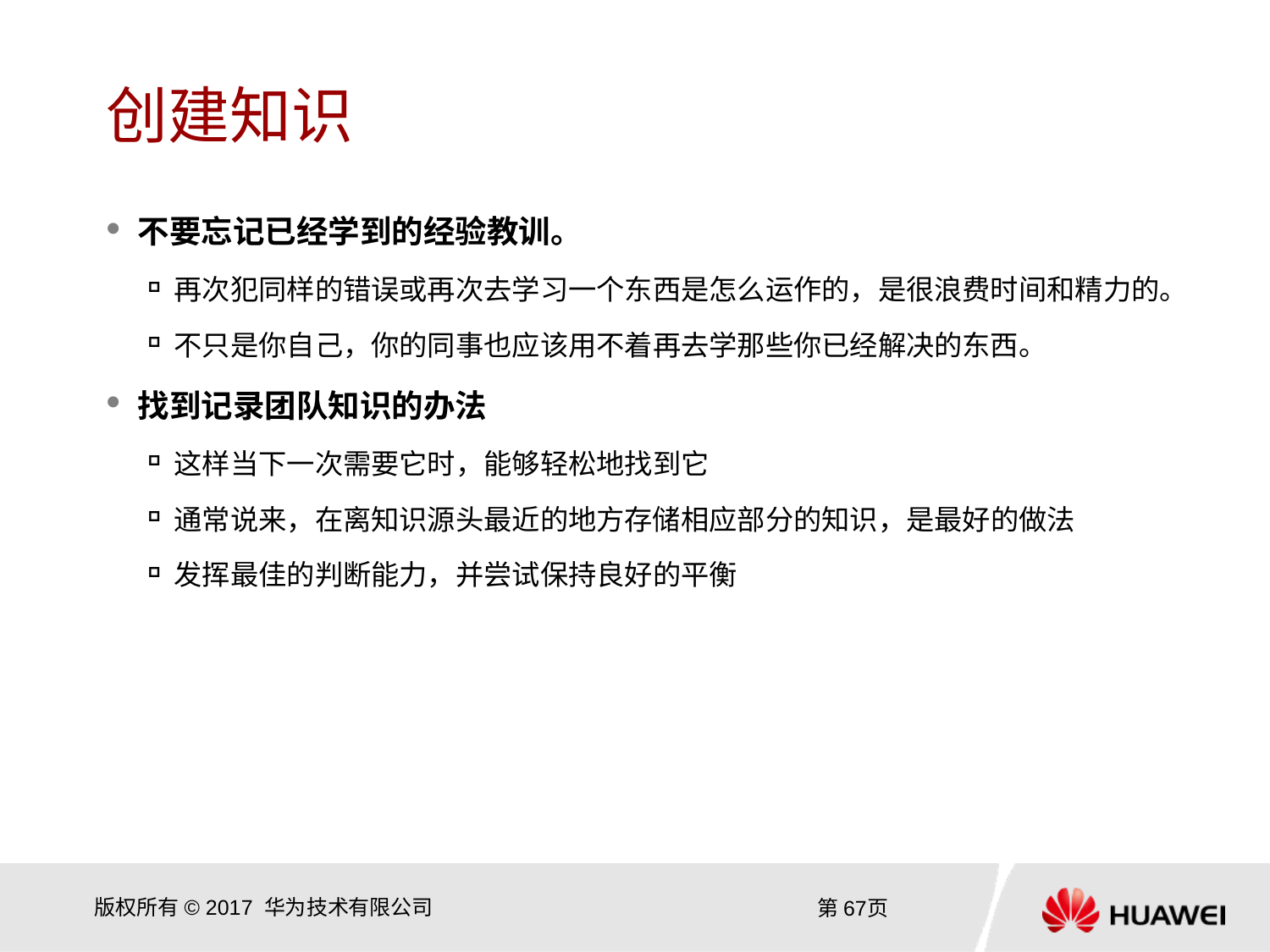

# 创建知识
不要忘记已经学到的经验教训。
再次犯同样的错误或再次去学习一个东西是怎么运作的，是很浪费时间和精力的。
不只是你自己，你的同事也应该用不着再去学那些你已经解决的东西。
找到记录团队知识的办法
这样当下一次需要它时，能够轻松地找到它
通常说来，在离知识源头最近的地方存储相应部分的知识，是最好的做法
发挥最佳的判断能力，并尝试保持良好的平衡